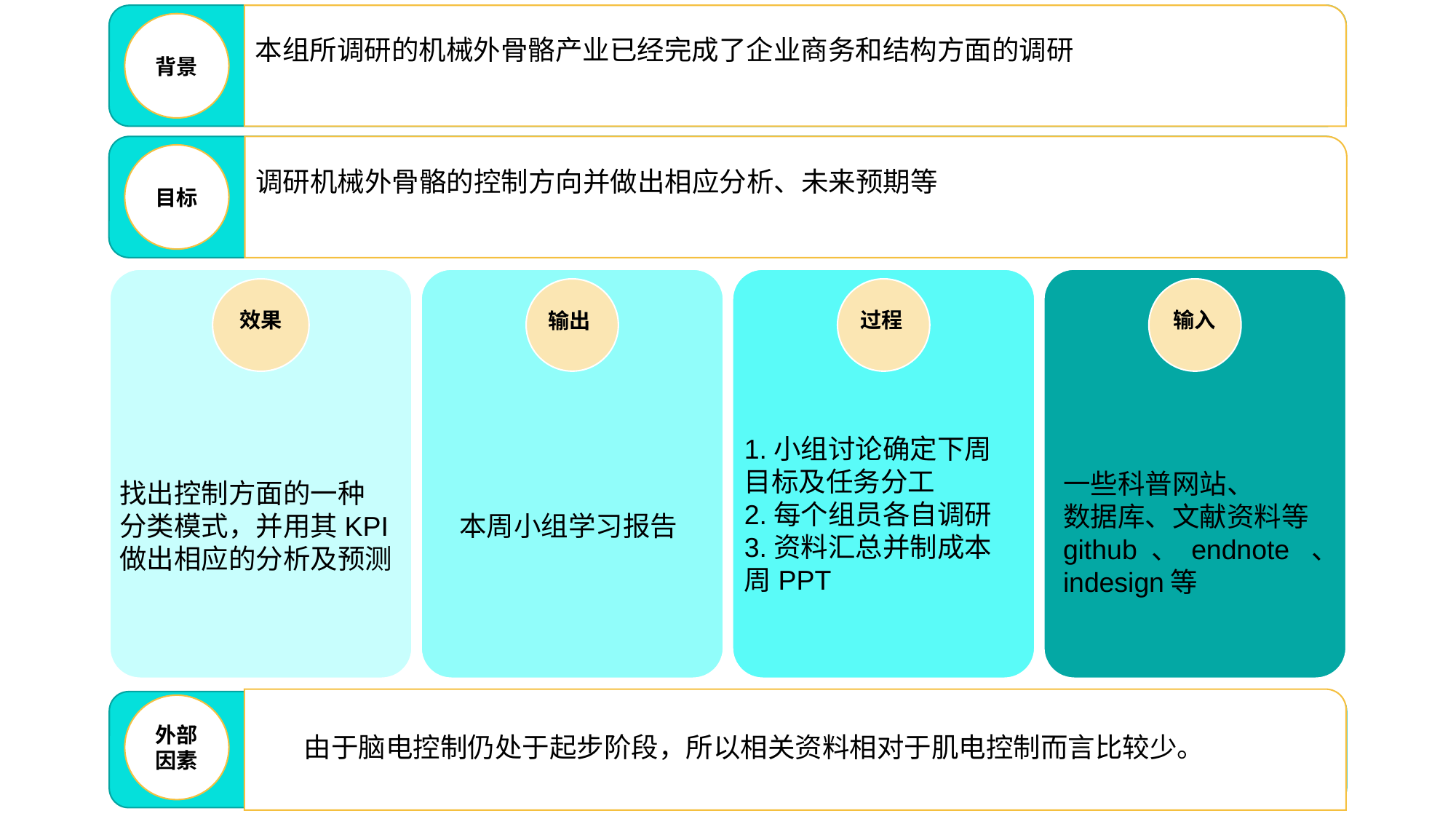

本组所调研的机械外骨骼产业已经完成了企业商务和结构方面的调研

背景

调研机械外骨骼的控制方向并做出相应分析、未来预期等

目标

效果
过程
输入
输出

找出控制方面的一种
分类模式，并用其KPI
做出相应的分析及预测

1.小组讨论确定下周
目标及任务分工
2.每个组员各自调研
3.资料汇总并制成本
周PPT
一些科普网站、
数据库、文献资料等
github 、 endnote  、
indesign等
本周小组学习报告

外部因素
由于脑电控制仍处于起步阶段，所以相关资料相对于肌电控制而言比较少。